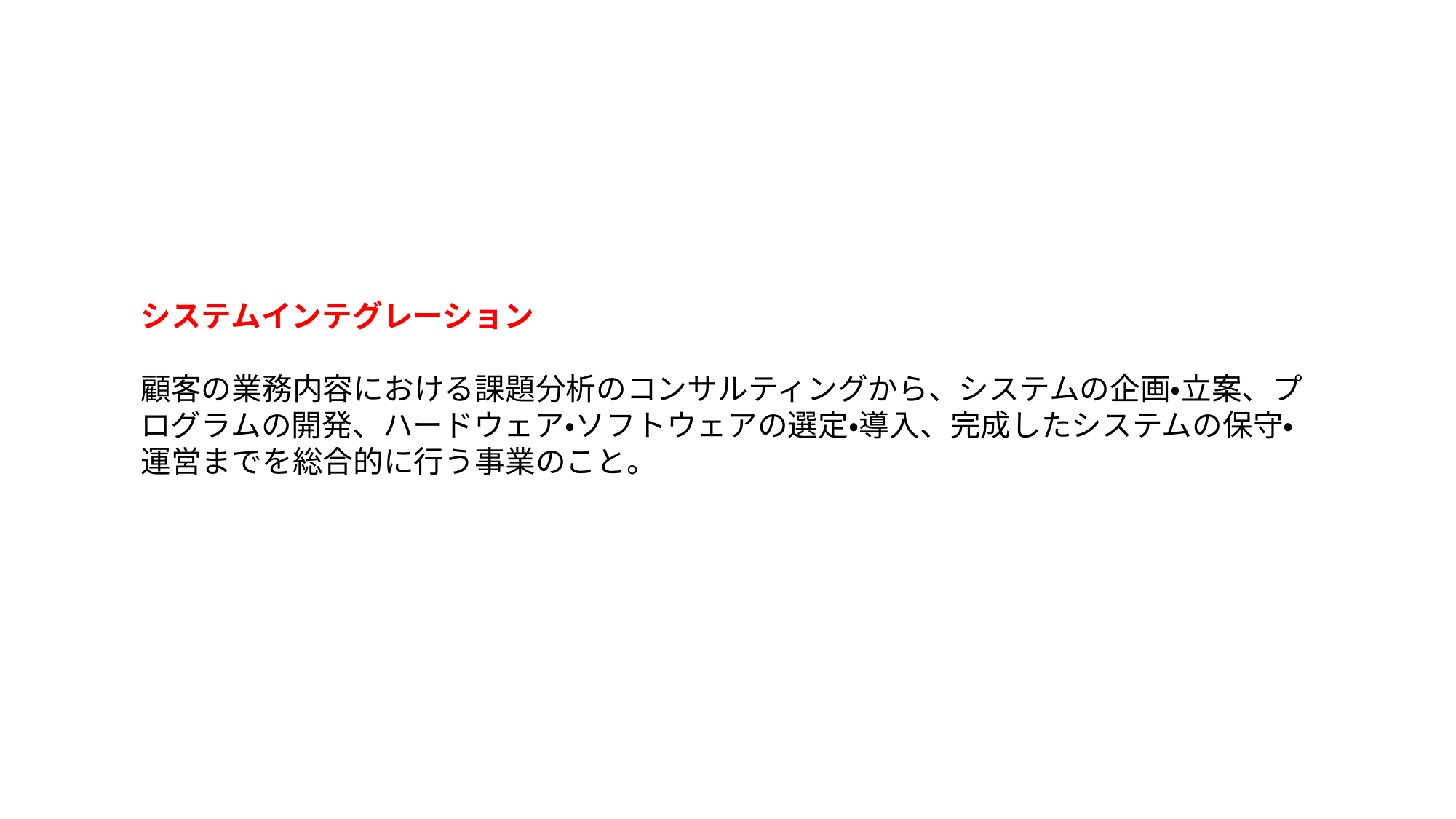

システムインテグレーション

顧客の業務内容における課題分析のコンサルティングから、システムの企画・立案、プログラムの開発、ハードウェア・ソフトウェアの選定・導入、完成したシステムの保守・運営までを総合的に行う事業のこと。